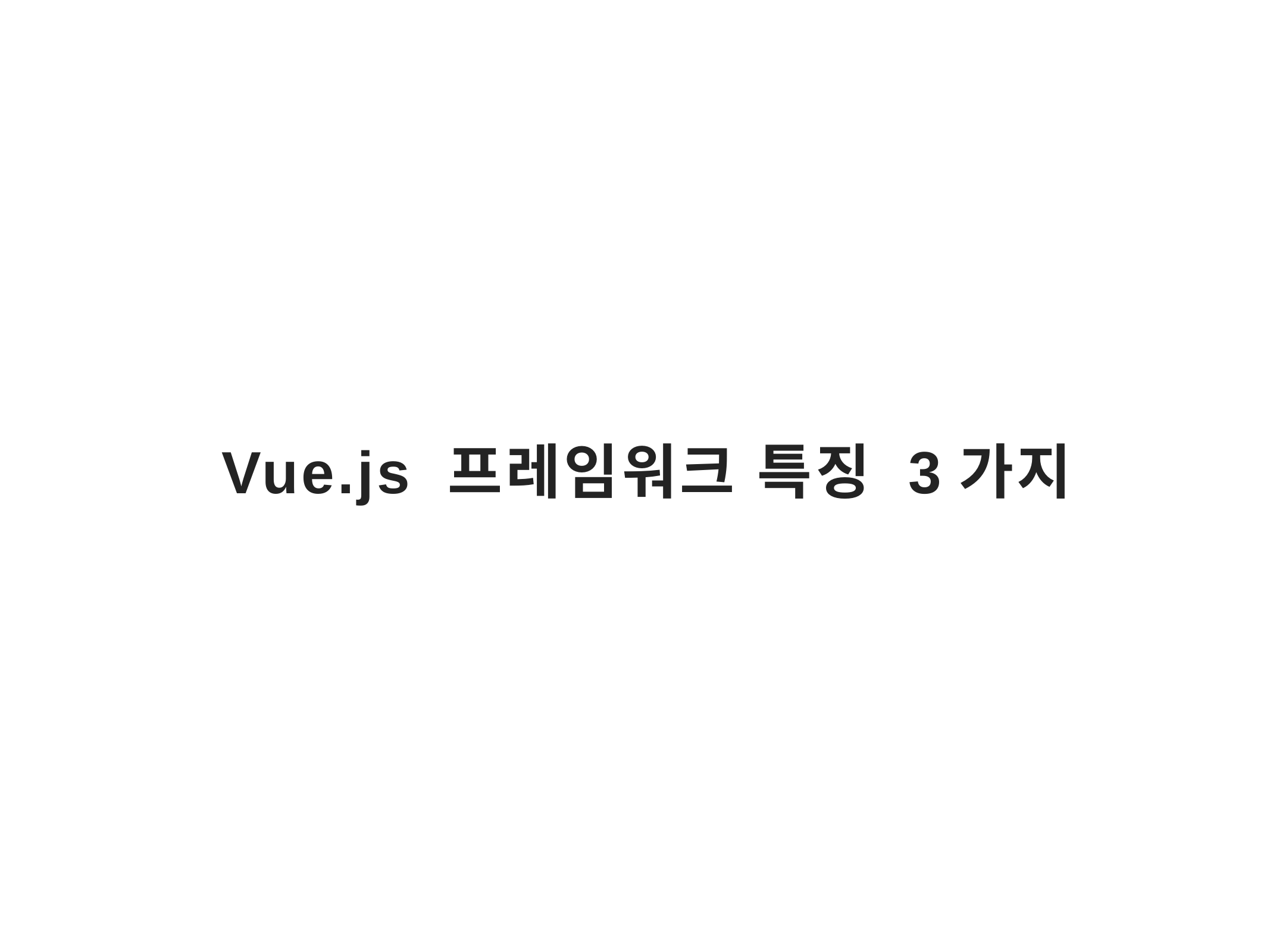

Vue.js 프레임워크 특징 3가지
²018.0².²0
%P JU! 7VF.KT 0QFO 4FNJOBS